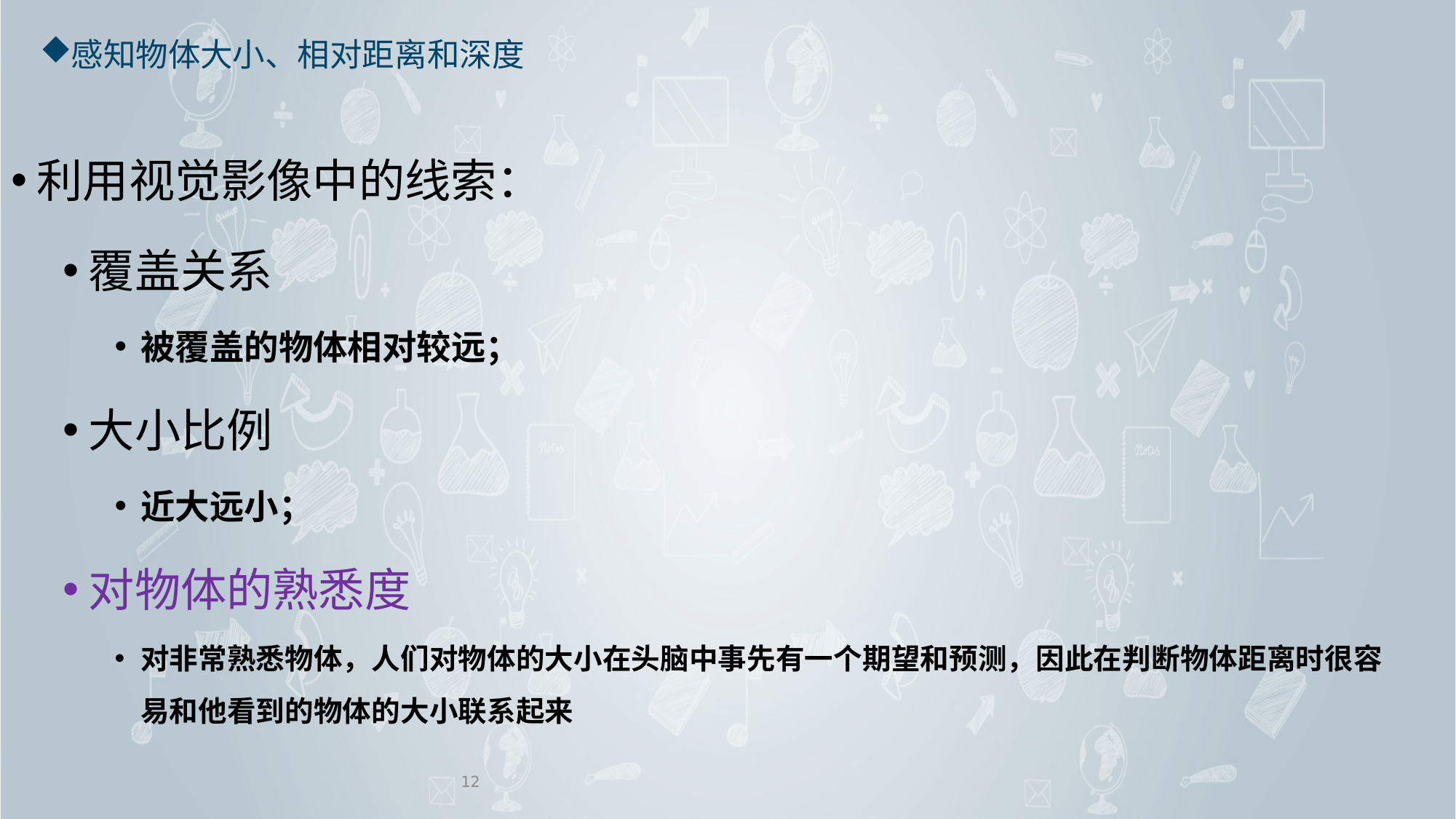

# 感知物体大小、相对距离和深度
利用视觉影像中的线索：
覆盖关系
被覆盖的物体相对较远；
大小比例
近大远小；
对物体的熟悉度
对非常熟悉物体，人们对物体的大小在头脑中事先有一个期望和预测，因此在判断物体距离时很容易和他看到的物体的大小联系起来
12